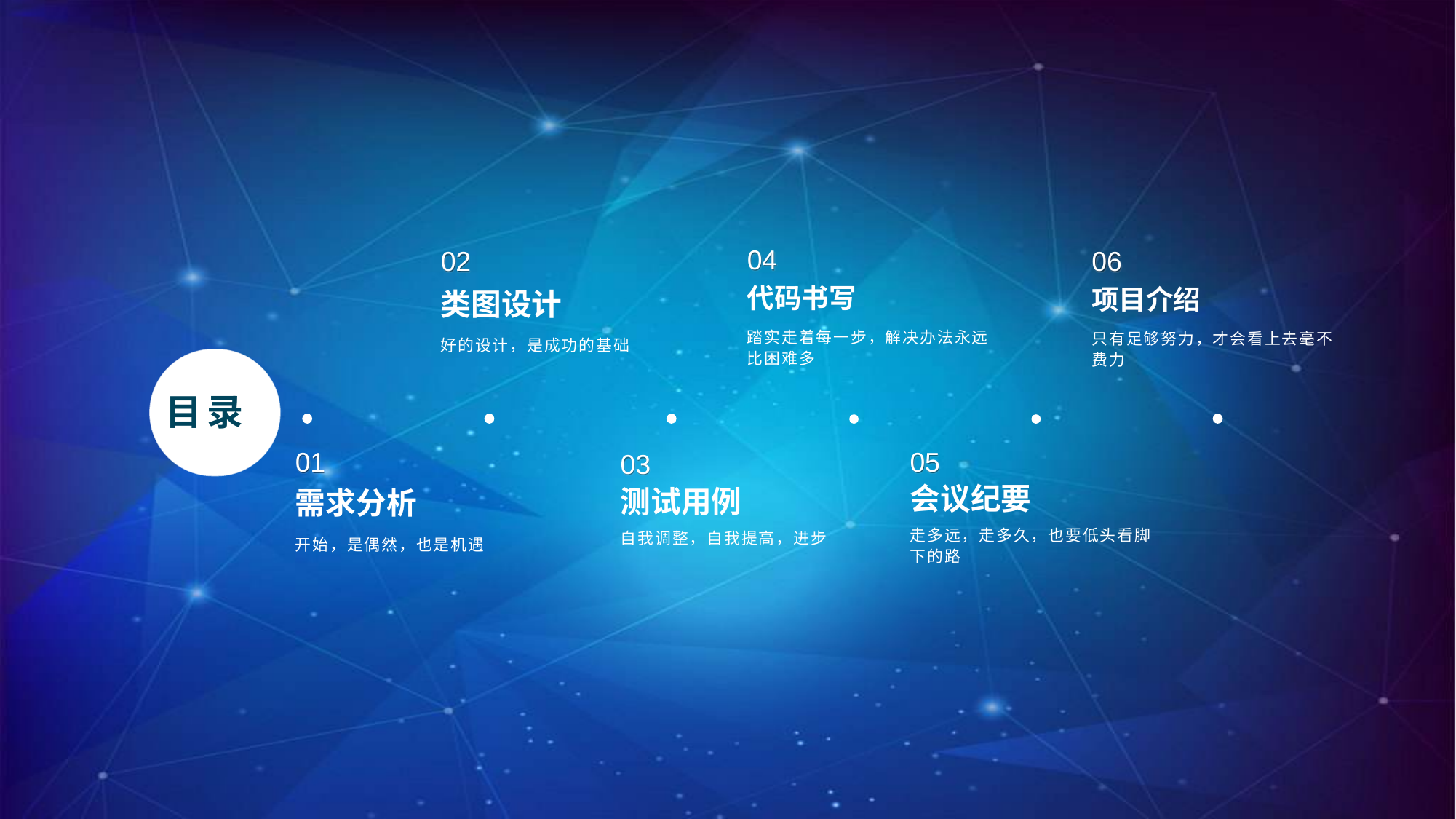

04
02
06
代码书写
项目介绍
类图设计
踏实走着每一步，解决办法永远比困难多
只有足够努力，才会看上去毫不费力
好的设计，是成功的基础

目录

01
05
03
会议纪要
测试用例
需求分析
走多远，走多久，也要低头看脚下的路
自我调整，自我提高，进步
开始，是偶然，也是机遇